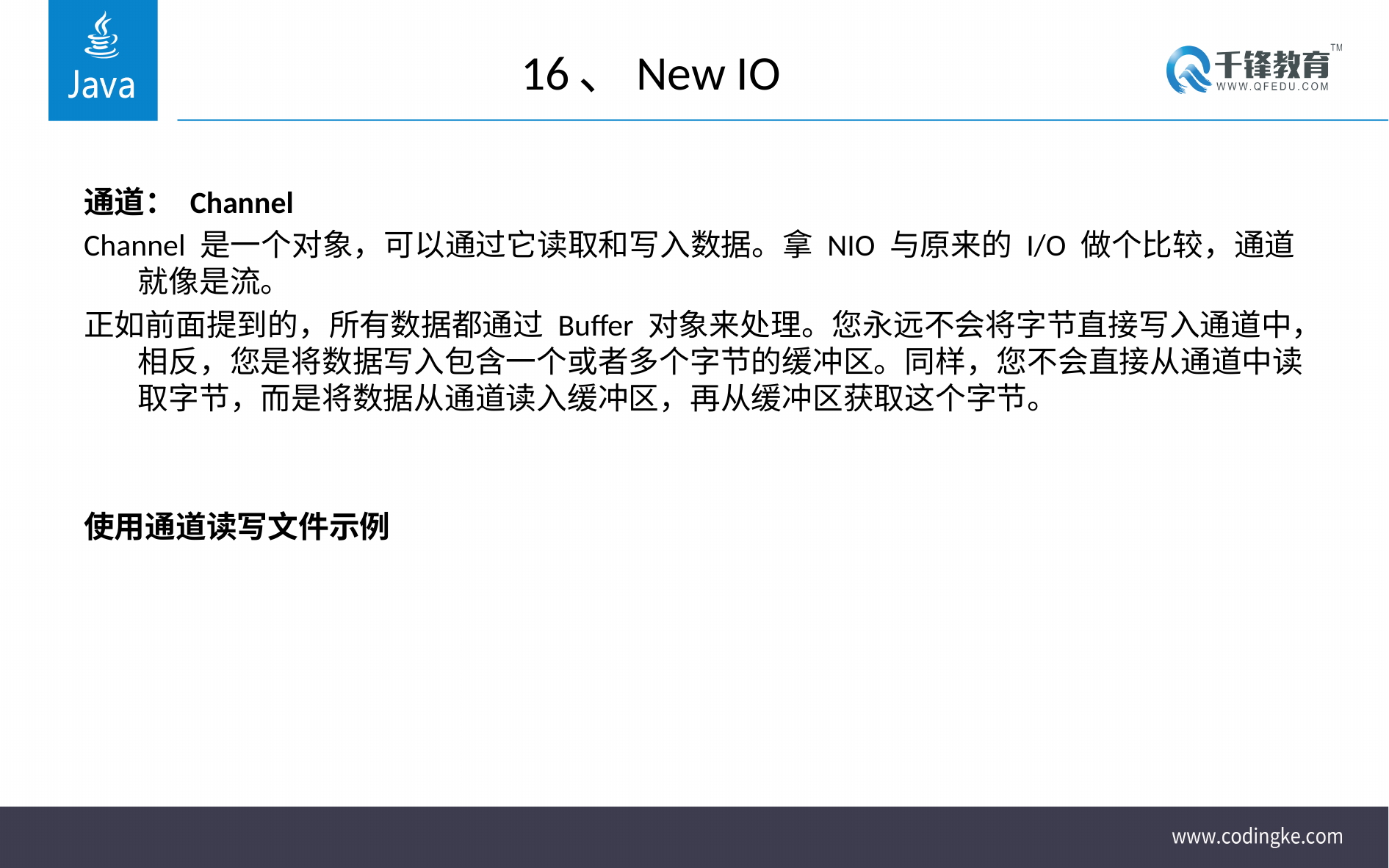

# 16、New IO
通道： Channel
Channel 是一个对象，可以通过它读取和写入数据。拿 NIO 与原来的 I/O 做个比较，通道就像是流。
正如前面提到的，所有数据都通过 Buffer 对象来处理。您永远不会将字节直接写入通道中，相反，您是将数据写入包含一个或者多个字节的缓冲区。同样，您不会直接从通道中读取字节，而是将数据从通道读入缓冲区，再从缓冲区获取这个字节。

使用通道读写文件示例